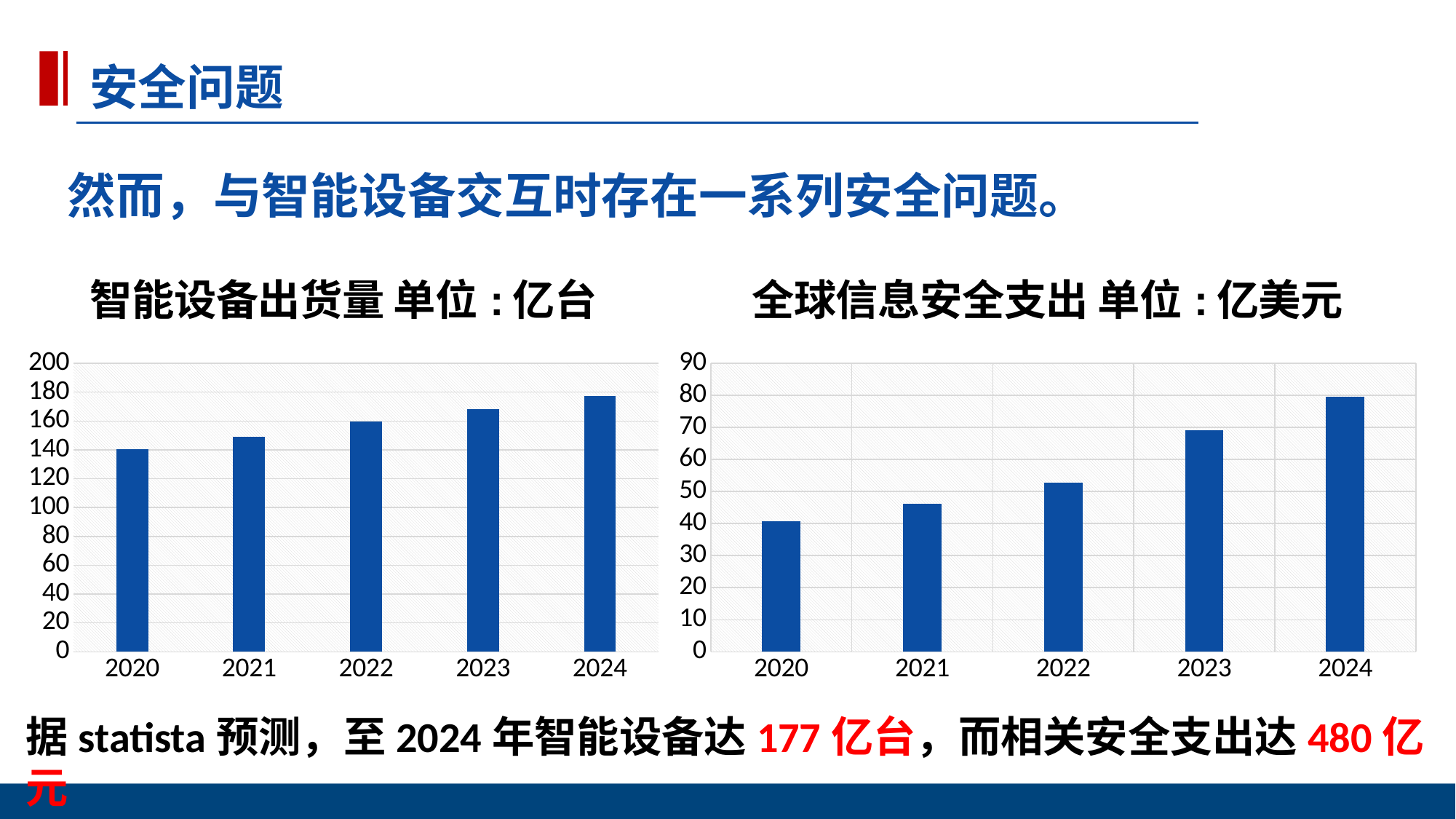

# 安全问题
然而，与智能设备交互时存在一系列安全问题。

### Chart: 智能设备出货量 单位:亿台

| Category |  |
|---|---|
| 2020 | 140.2 |
| 2021 | 149.1 |
| 2022 | 159.6 |
| 2023 | 168.0 |
| 2024 | 177.2 |

### Chart: 全球信息安全支出 单位:亿美元

| Category |  |
|---|---|
| 2020 | 40.8 |
| 2021 | 46.2 |
| 2022 | 52.8 |
| 2023 | 69.1 |
| 2024 | 79.5 |
据statista预测，至2024年智能设备达177亿台，而相关安全支出达480亿元